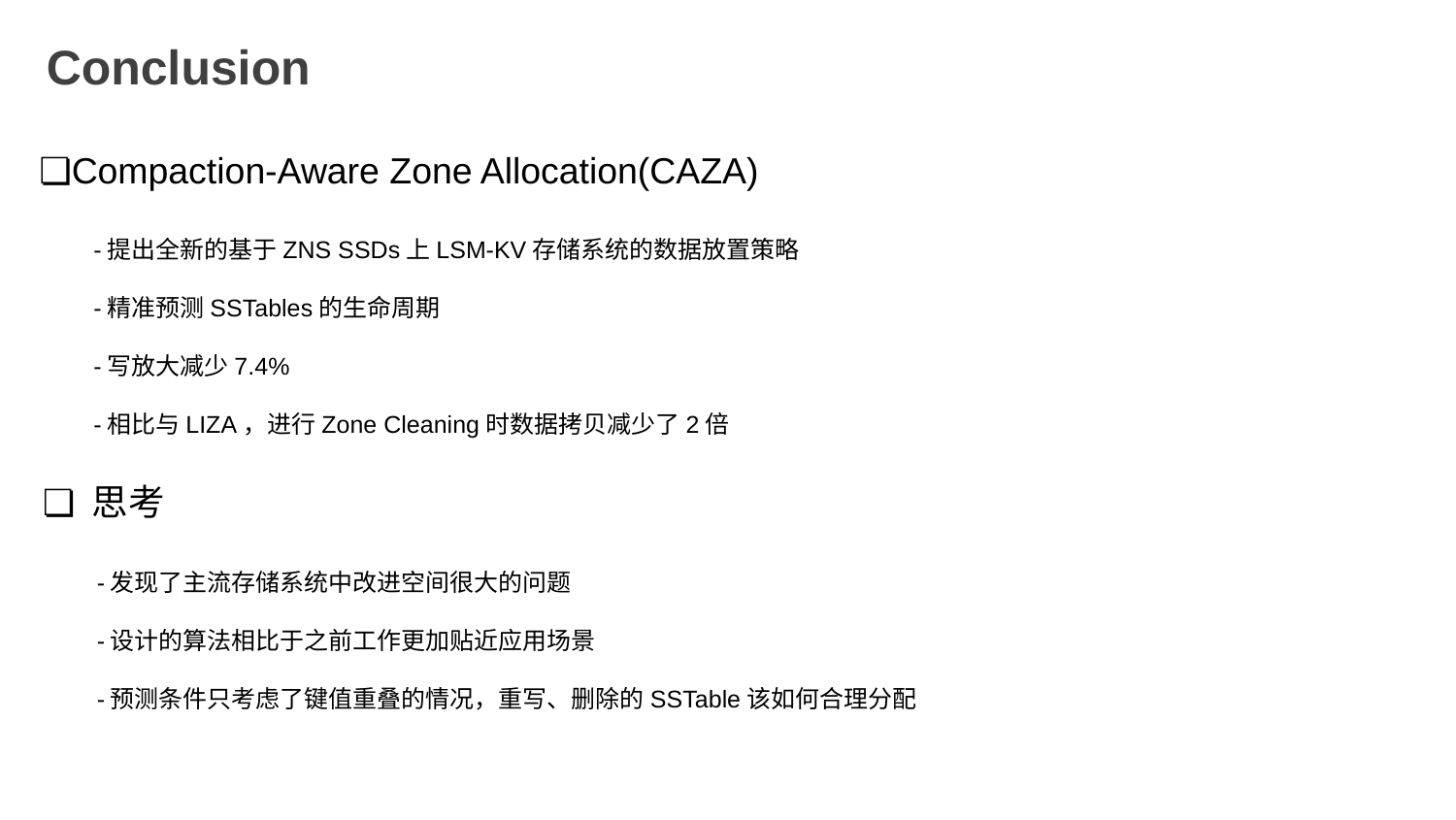

Conclusion
❏Compaction-Aware Zone Allocation(CAZA)

        -提出全新的基于ZNS SSDs上LSM-KV存储系统的数据放置策略

        -精准预测SSTables的生命周期

        -写放大减少7.4%

        -相比与LIZA，进行Zone Cleaning时数据拷贝减少了2倍
❏ 思考

        -发现了主流存储系统中改进空间很大的问题

        -设计的算法相比于之前工作更加贴近应用场景

        -预测条件只考虑了键值重叠的情况，重写、删除的SSTable该如何合理分配